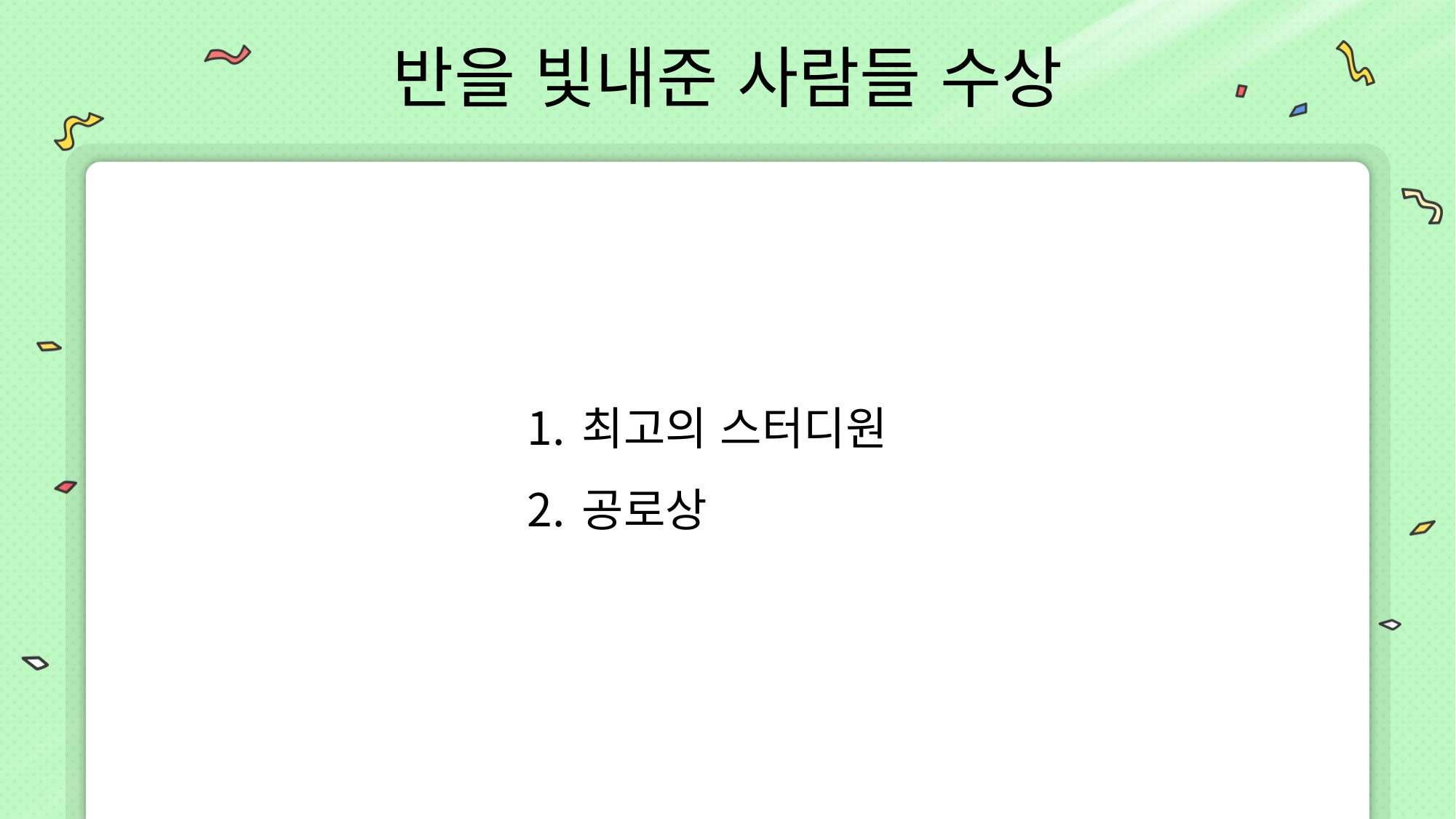

반을 빛내준 사람들 수상
최고의 스터디원
공로상